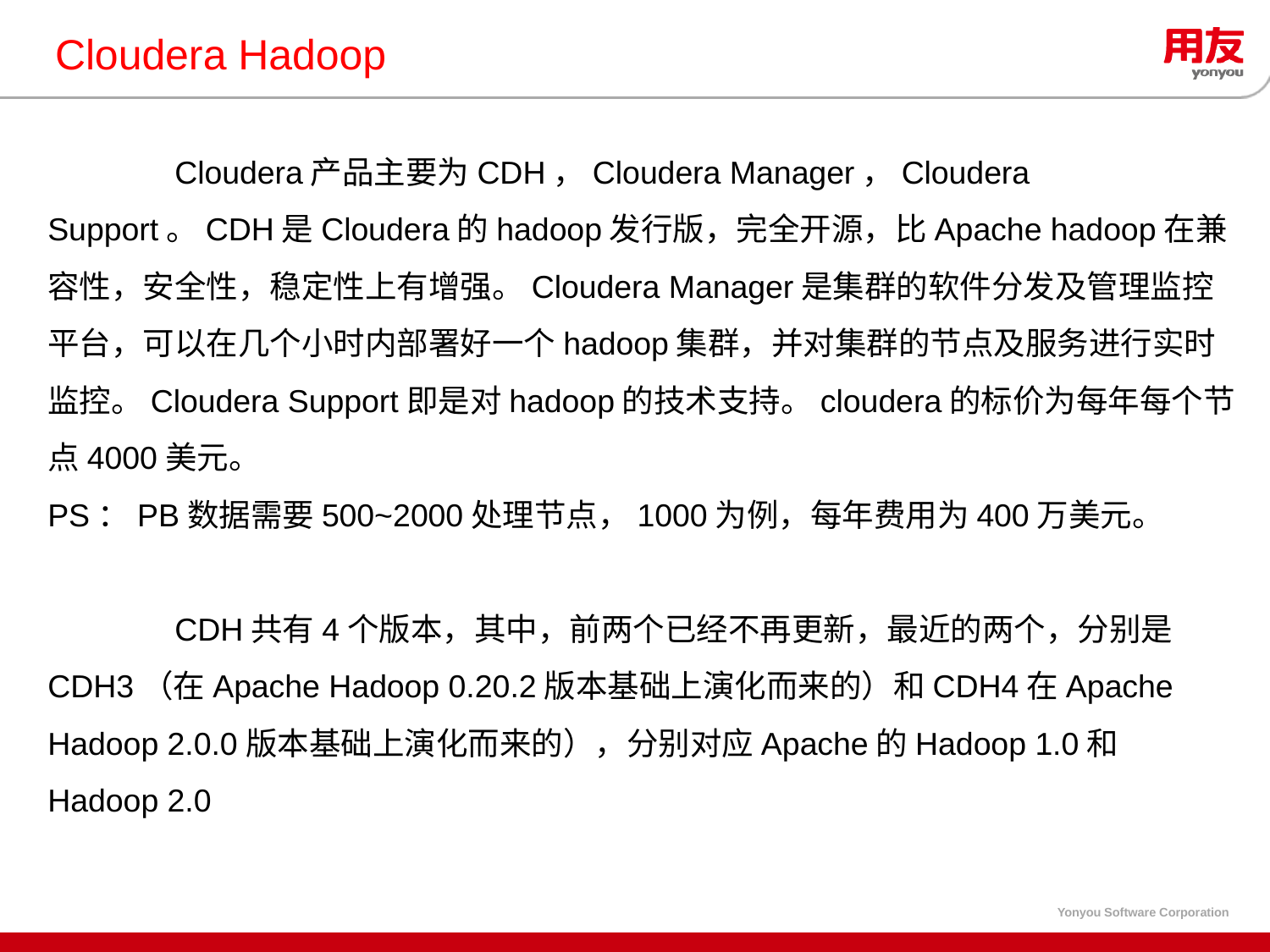

# Cloudera Hadoop
	Cloudera产品主要为CDH，Cloudera Manager，Cloudera Support。CDH是Cloudera的hadoop发行版，完全开源，比Apache hadoop在兼容性，安全性，稳定性上有增强。Cloudera Manager是集群的软件分发及管理监控平台，可以在几个小时内部署好一个hadoop集群，并对集群的节点及服务进行实时监控。Cloudera Support即是对hadoop的技术支持。cloudera的标价为每年每个节点4000美元。
PS：PB数据需要500~2000处理节点，1000为例，每年费用为400万美元。

	CDH共有4个版本，其中，前两个已经不再更新，最近的两个，分别是CDH3（在Apache Hadoop 0.20.2版本基础上演化而来的）和CDH4在Apache Hadoop 2.0.0版本基础上演化而来的），分别对应Apache的Hadoop 1.0和Hadoop 2.0